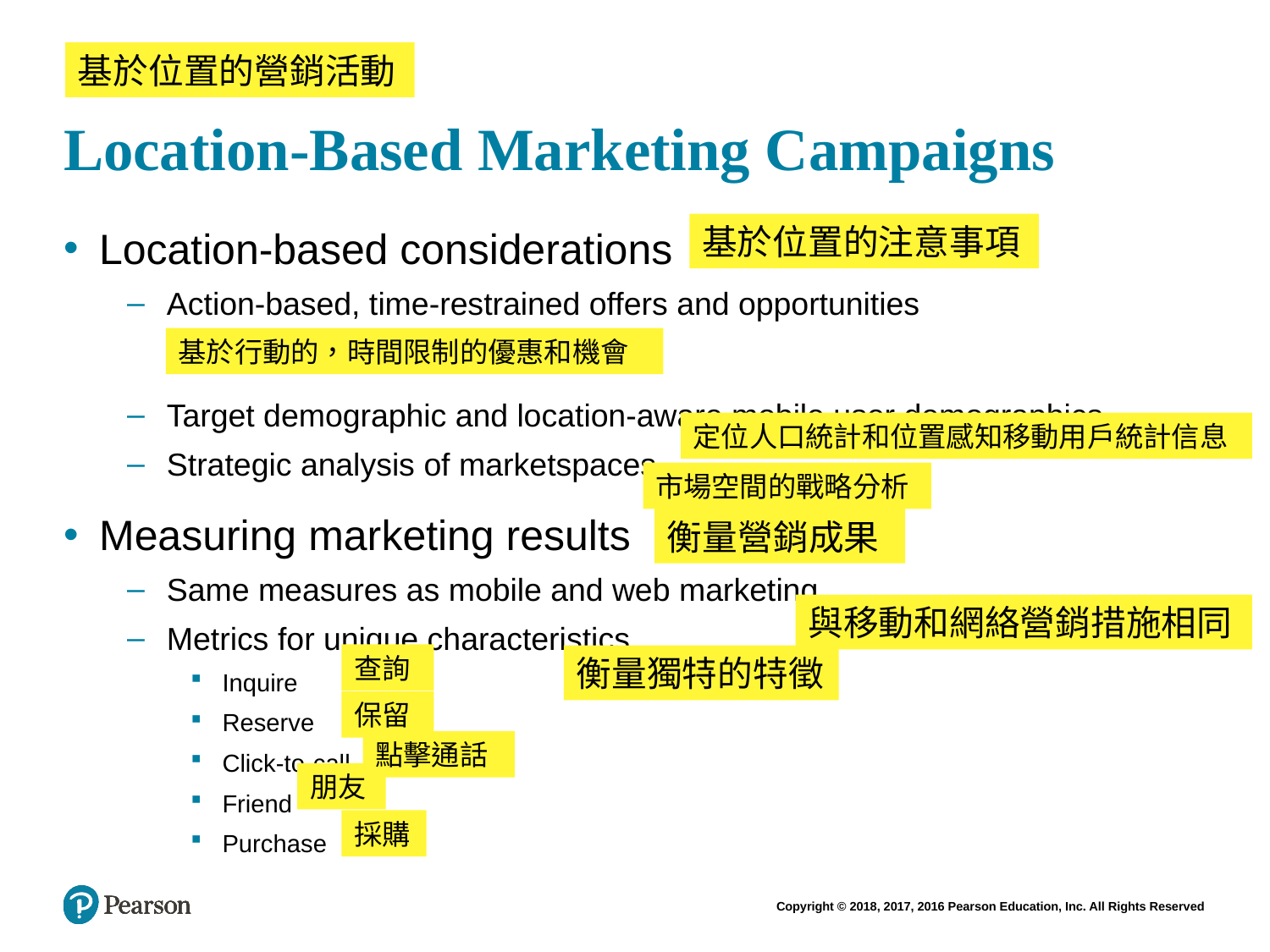

# Location-Based Marketing Campaigns
基於位置的營銷活動
基於位置的注意事項
Location-based considerations
Action-based, time-restrained offers and opportunities

Target demographic and location-aware mobile user demographics
Strategic analysis of marketspaces
Measuring marketing results
Same measures as mobile and web marketing
Metrics for unique characteristics
Inquire
Reserve
Click-to-call
Friend
Purchase
基於行動的，時間限制的優惠和機會
定位人口統計和位置感知移動用戶統計信息
市場空間的戰略分析
衡量營銷成果
與移動和網絡營銷措施相同
查詢
衡量獨特的特徵
保留
點擊通話
朋友
採購